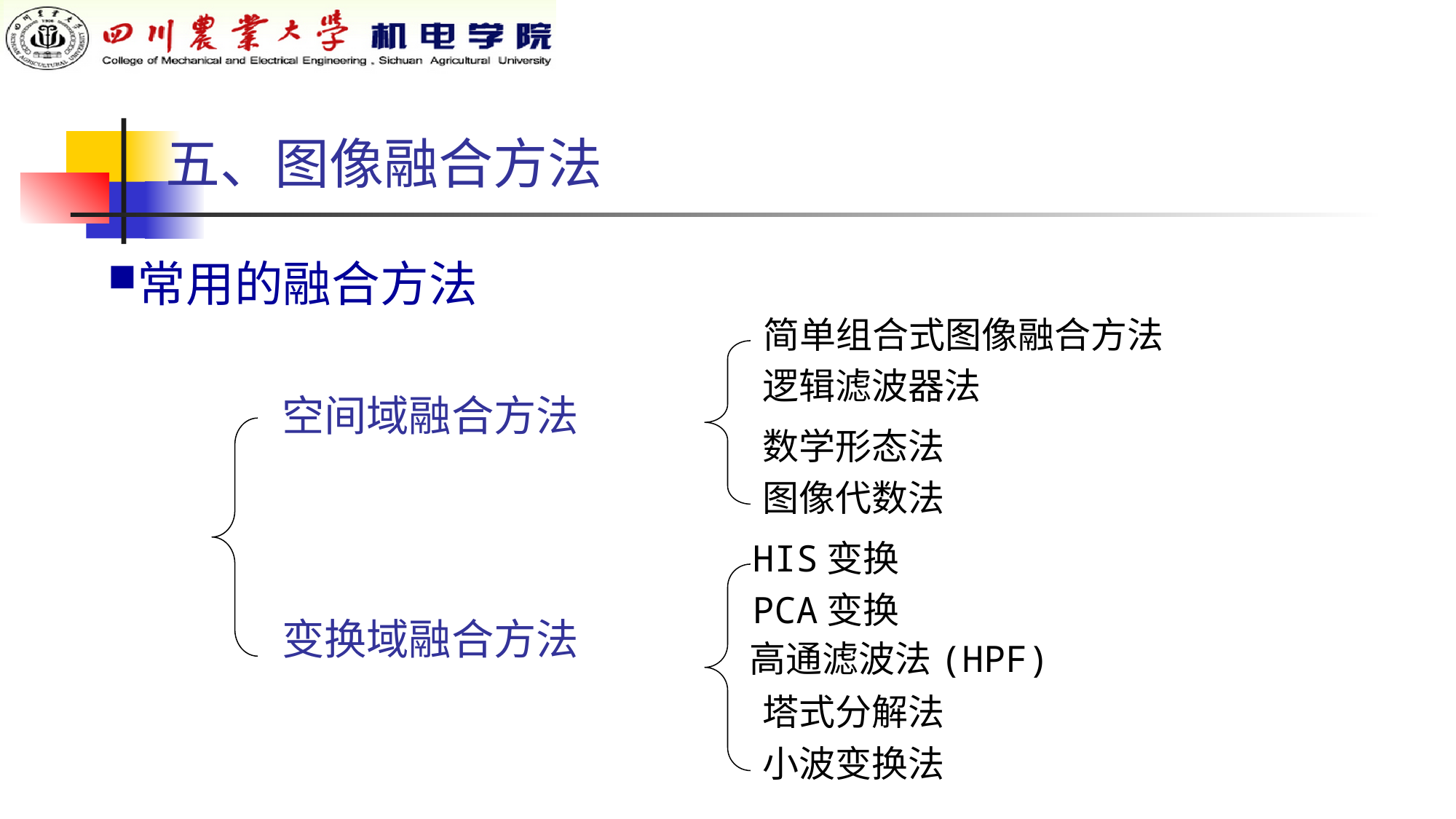

五、图像融合方法
常用的融合方法
简单组合式图像融合方法

逻辑滤波器法
空间域融合方法

数学形态法
图像代数法
HIS变换

PCA变换
变换域融合方法
高通滤波法(HPF)
塔式分解法
小波变换法